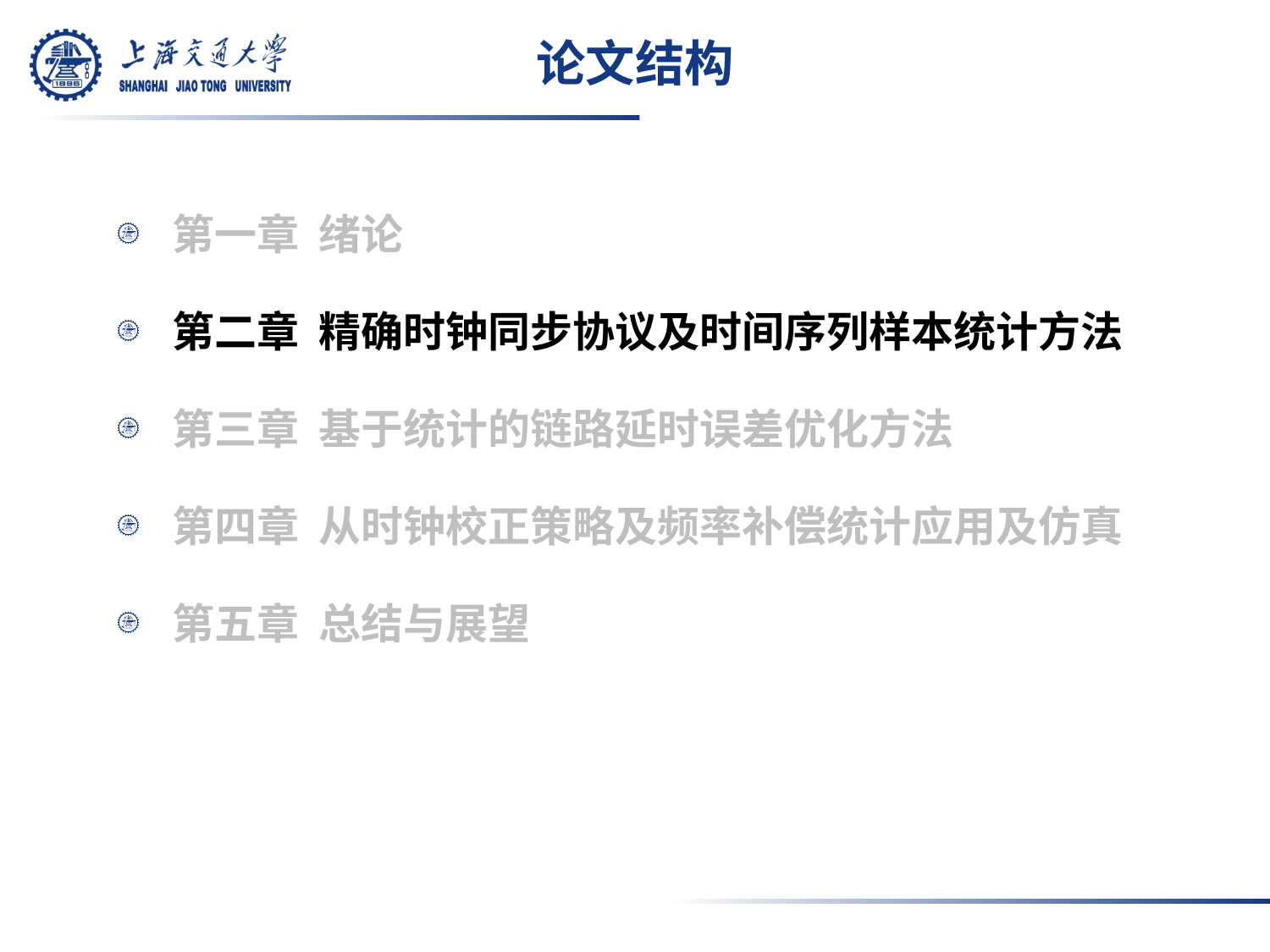

# 论文结构
第一章  绪论
第二章  精确时钟同步协议及时间序列样本统计方法
第三章  基于统计的链路延时误差优化方法
第四章  从时钟校正策略及频率补偿统计应用及仿真
第五章  总结与展望